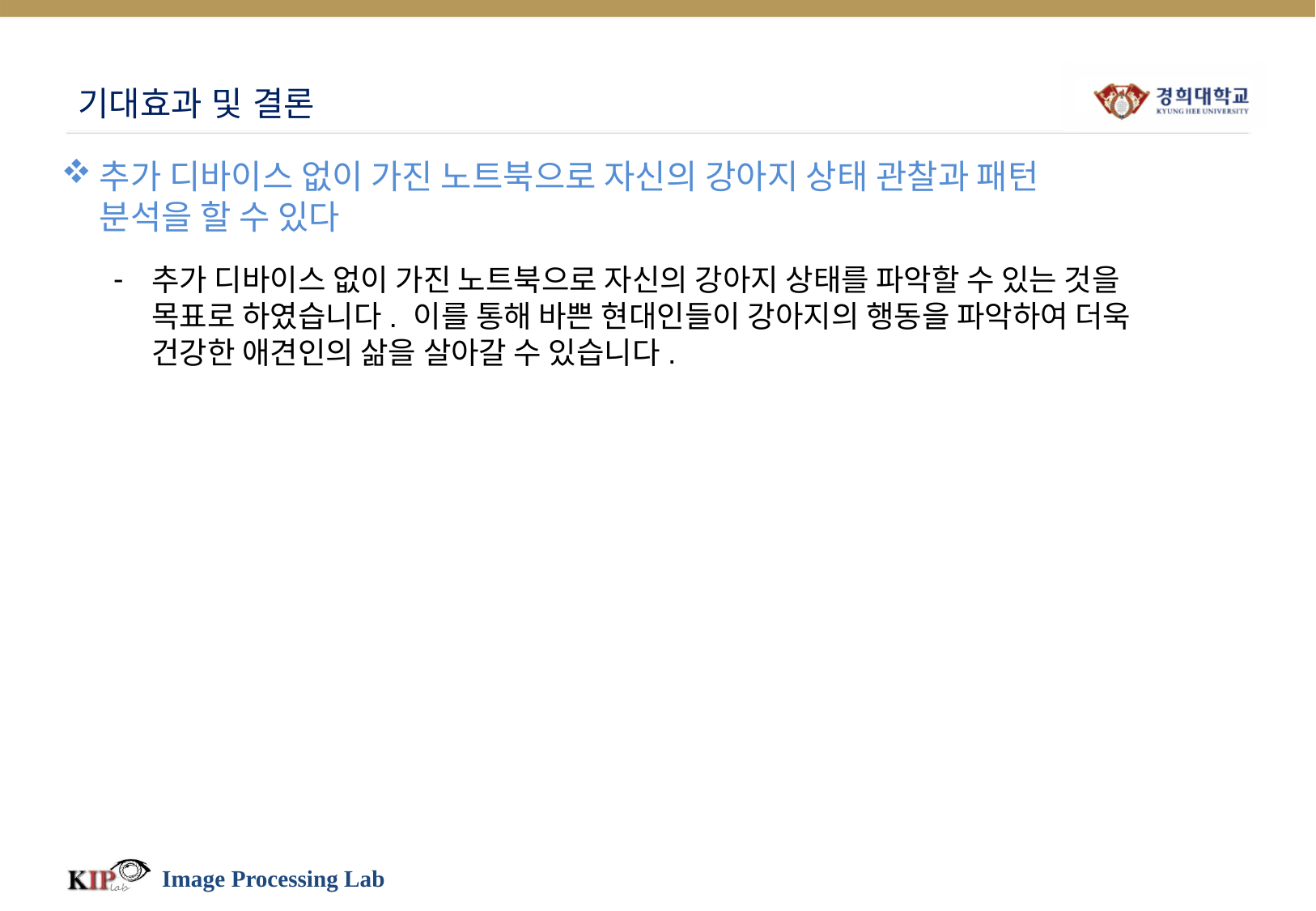

# 기대효과 및 결론
추가 디바이스 없이 가진 노트북으로 자신의 강아지 상태 관찰과 패턴 분석을 할 수 있다
추가 디바이스 없이 가진 노트북으로 자신의 강아지 상태를 파악할 수 있는 것을 목표로 하였습니다. 이를 통해 바쁜 현대인들이 강아지의 행동을 파악하여 더욱 건강한 애견인의 삶을 살아갈 수 있습니다.
Image Processing Lab